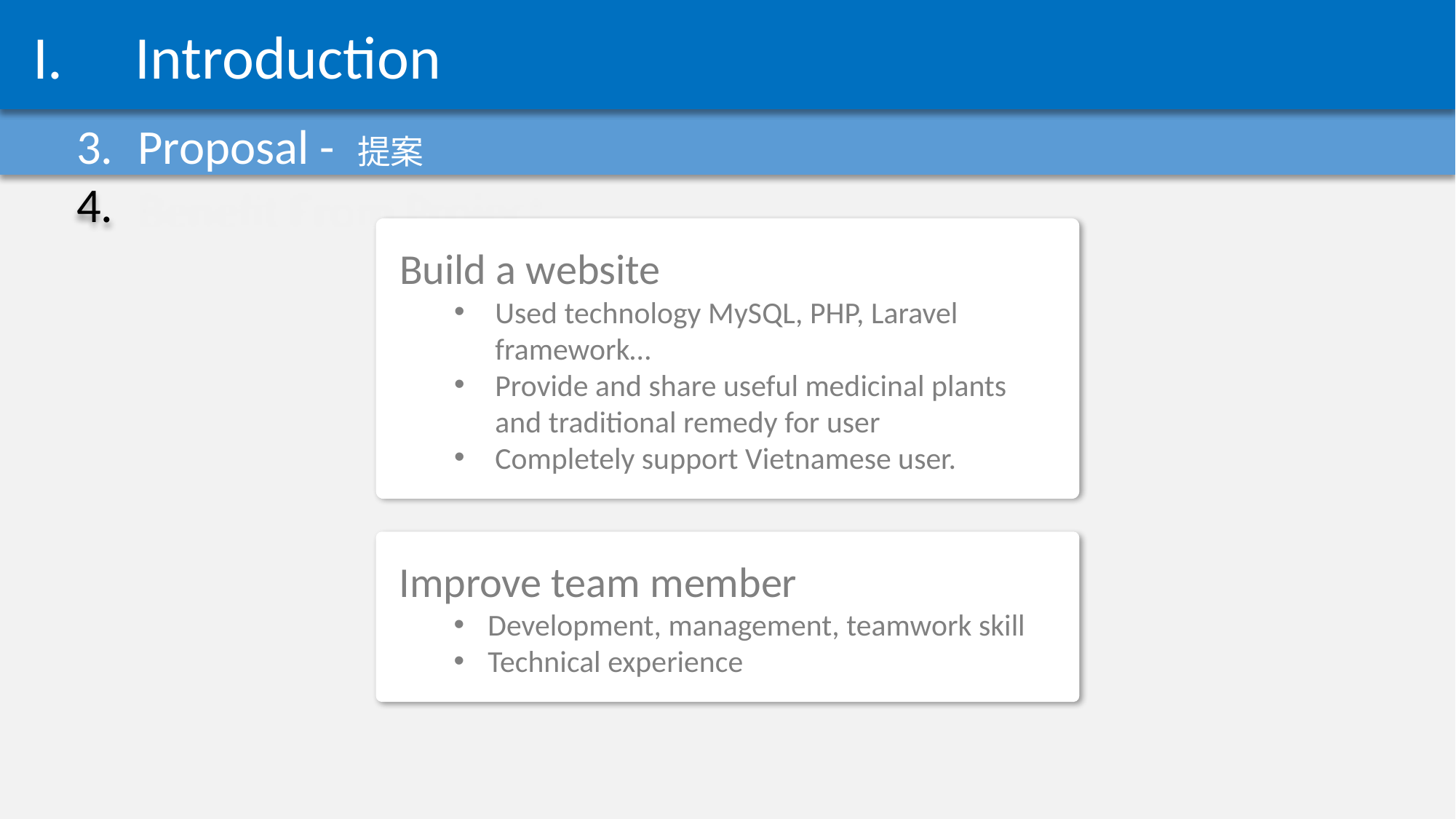

Introduction
Nhật
Current Situation - 現在状況
The Idea - アイデア
Proposal - 提案
Benefit From Project

Build a website
Used technology MySQL, PHP, Laravel framework…
Provide and share useful medicinal plants and traditional remedy for user
Completely support Vietnamese user.
Improve team member
Development, management, teamwork skill
Technical experience